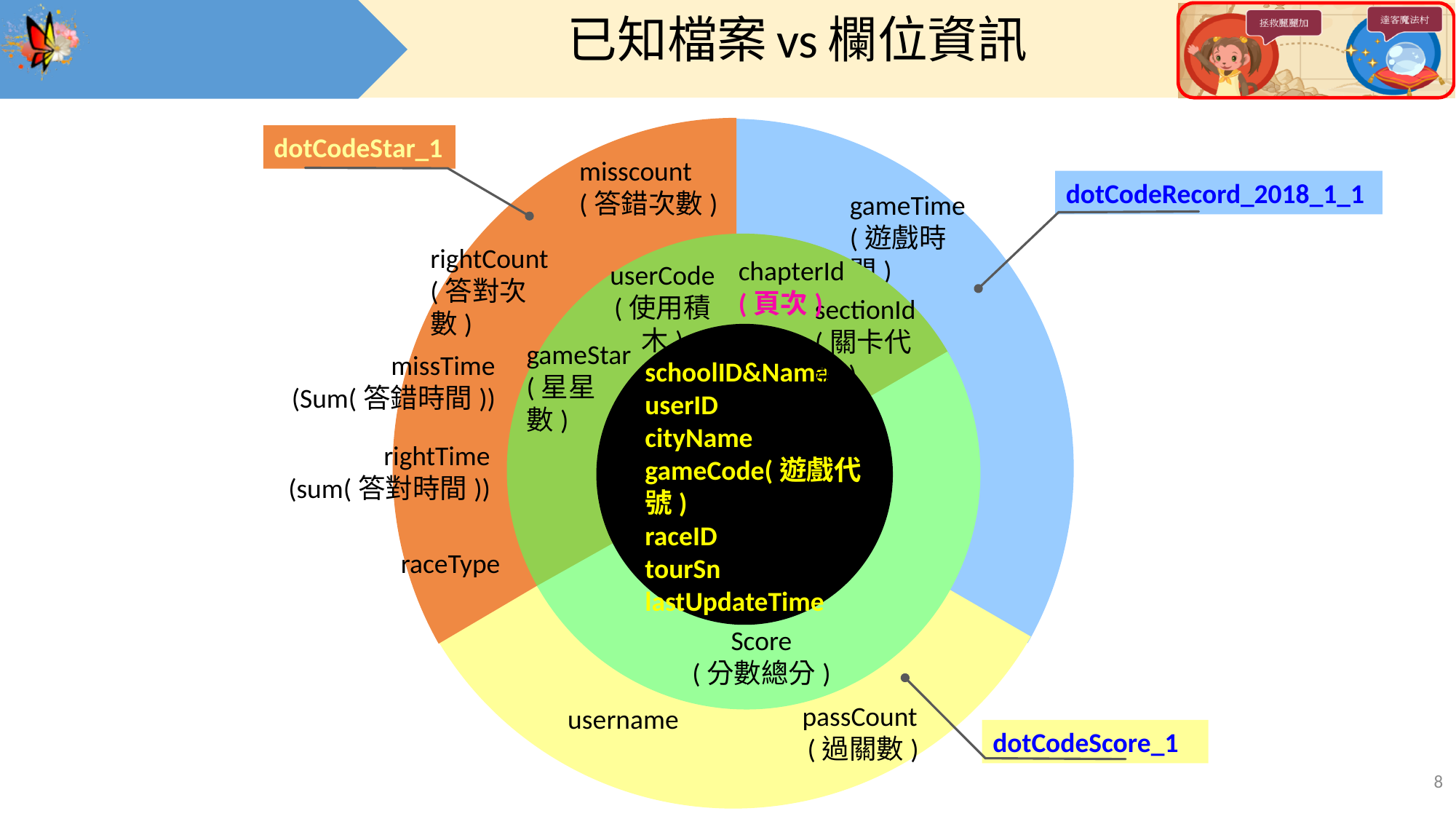

# 已知檔案vs欄位資訊

dotCodeStar_1
misscount
(答錯次數)

dotCodeRecord_2018_1_1
gameTime(遊戲時間)

rightCount(答對次數)
chapterId
(頁次)
userCode
(使用積木)
sectionId
(關卡代號)

gameStar
(星星數)
missTime
(Sum(答錯時間))
schoolID&Name
userID
cityName
gameCode(遊戲代號)
raceID
tourSn
lastUpdateTime
rightTime
(sum(答對時間))
raceType
Score
(分數總分)

passCount
(過關數)
username
dotCodeScore_1
8